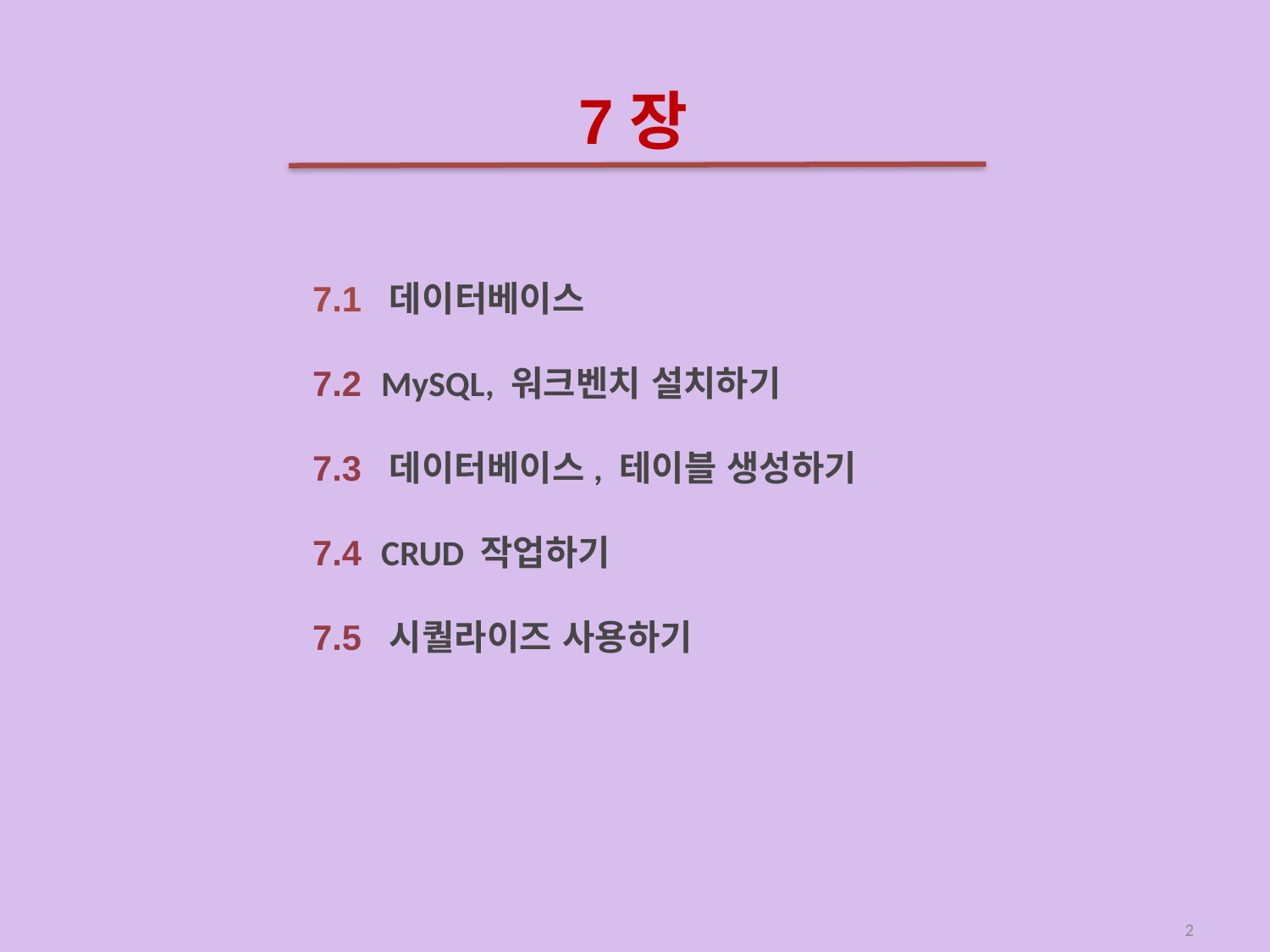

# 7장
7.1  데이터베이스
7.2  MySQL, 워크벤치 설치하기
7.3  데이터베이스, 테이블 생성하기
7.4  CRUD 작업하기
7.5  시퀄라이즈 사용하기
2